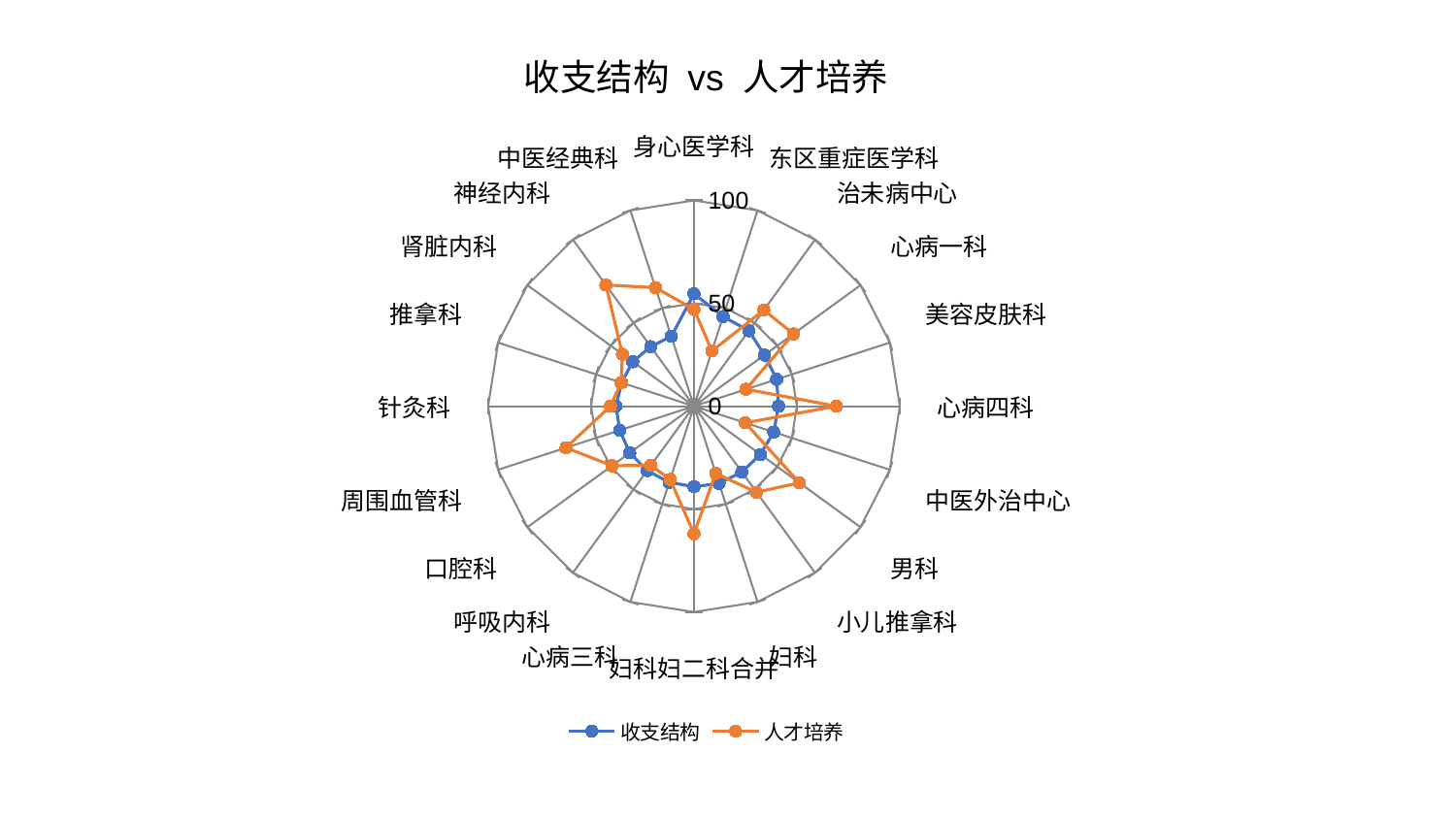

### Chart: 收支结构 vs 人才培养

| Category | 收支结构 | 人才培养 |
|---|---|---|
| 身心医学科 | 54.63128821625712 | 47.04826157009936 |
| 东区重症医学科 | 45.79604195071576 | 28.209837732031446 |
| 治未病中心 | 45.35239472497816 | 57.75335081677107 |
| 心病一科 | 42.35886147975553 | 59.76143002475288 |
| 美容皮肤科 | 42.26236787875796 | 26.59466869493376 |
| 心病四科 | 41.10037053160936 | 69.20366859710943 |
| 中医外治中心 | 40.724215195235715 | 26.204789070860556 |
| 男科 | 39.925930015665685 | 63.288235429496524 |
| 小儿推拿科 | 39.567237989326166 | 51.71419677827377 |
| 妇科 | 39.48042100879789 | 34.32167217381339 |
| 妇科妇二科合并 | 39.091660752357306 | 62.02278104706892 |
| 心病三科 | 38.928725525963586 | 37.425613883485106 |
| 呼吸内科 | 38.679416775049795 | 35.532144933128215 |
| 口腔科 | 38.55070421064875 | 49.246462349952786 |
| 周围血管科 | 37.90879591683703 | 65.37409751927201 |
| 针灸科 | 37.86623018657376 | 40.571284892564854 |
| 推拿科 | 36.992723226979585 | 37.187357713140344 |
| 肾脏内科 | 36.766618306211896 | 42.95326919104733 |
| 神经内科 | 35.78311309722695 | 72.7849735363078 |
| 中医经典科 | 35.67579187503295 | 60.578220436010035 |
75